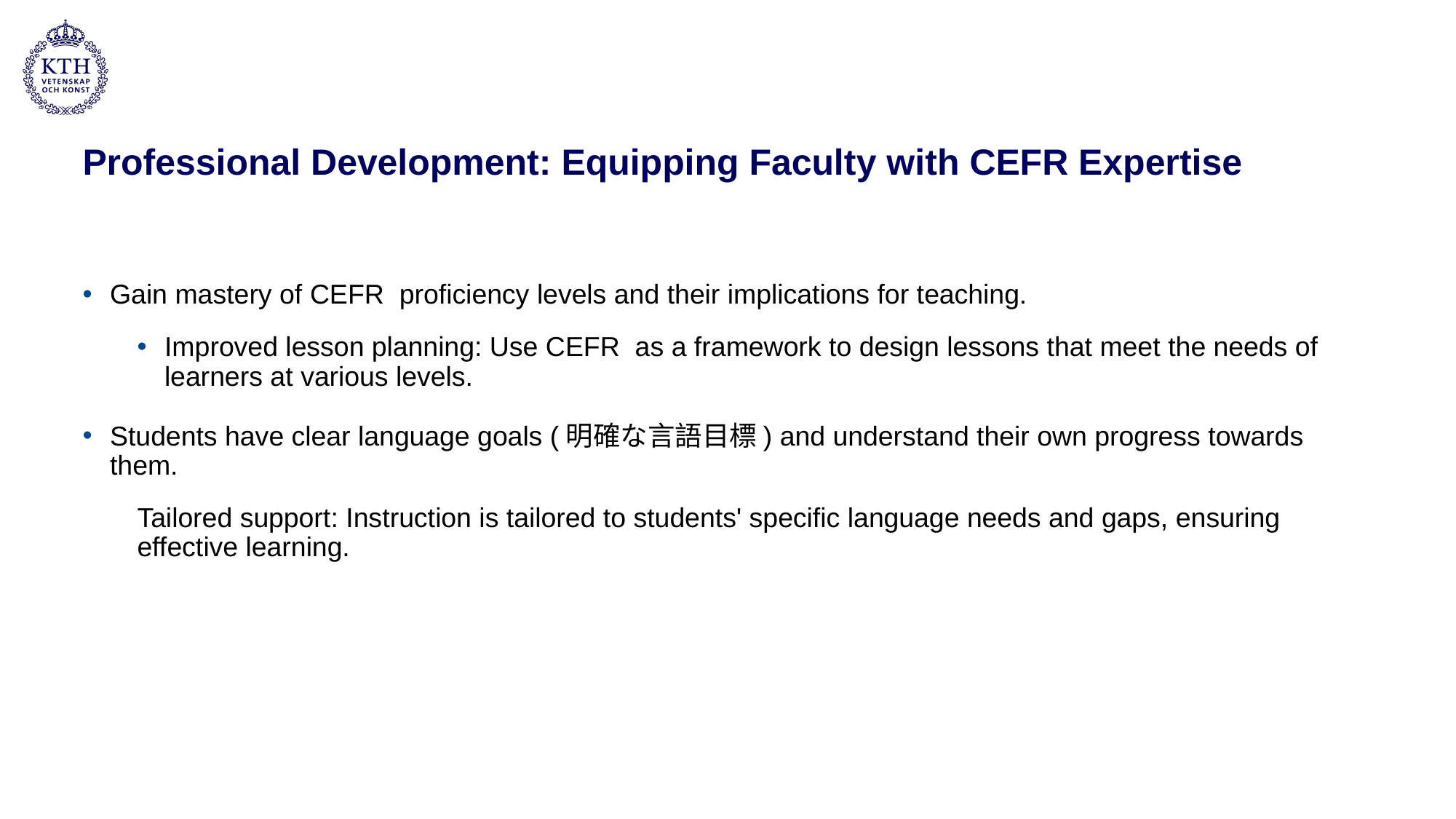

# Professional Development: Equipping Faculty with CEFR Expertise

Gain mastery of CEFR  proficiency levels and their implications for teaching.
Improved lesson planning: Use CEFR  as a framework to design lessons that meet the needs of learners at various levels.
Students have clear language goals (明確な言語目標) and understand their own progress towards them.
Tailored support: Instruction is tailored to students' specific language needs and gaps, ensuring effective learning.